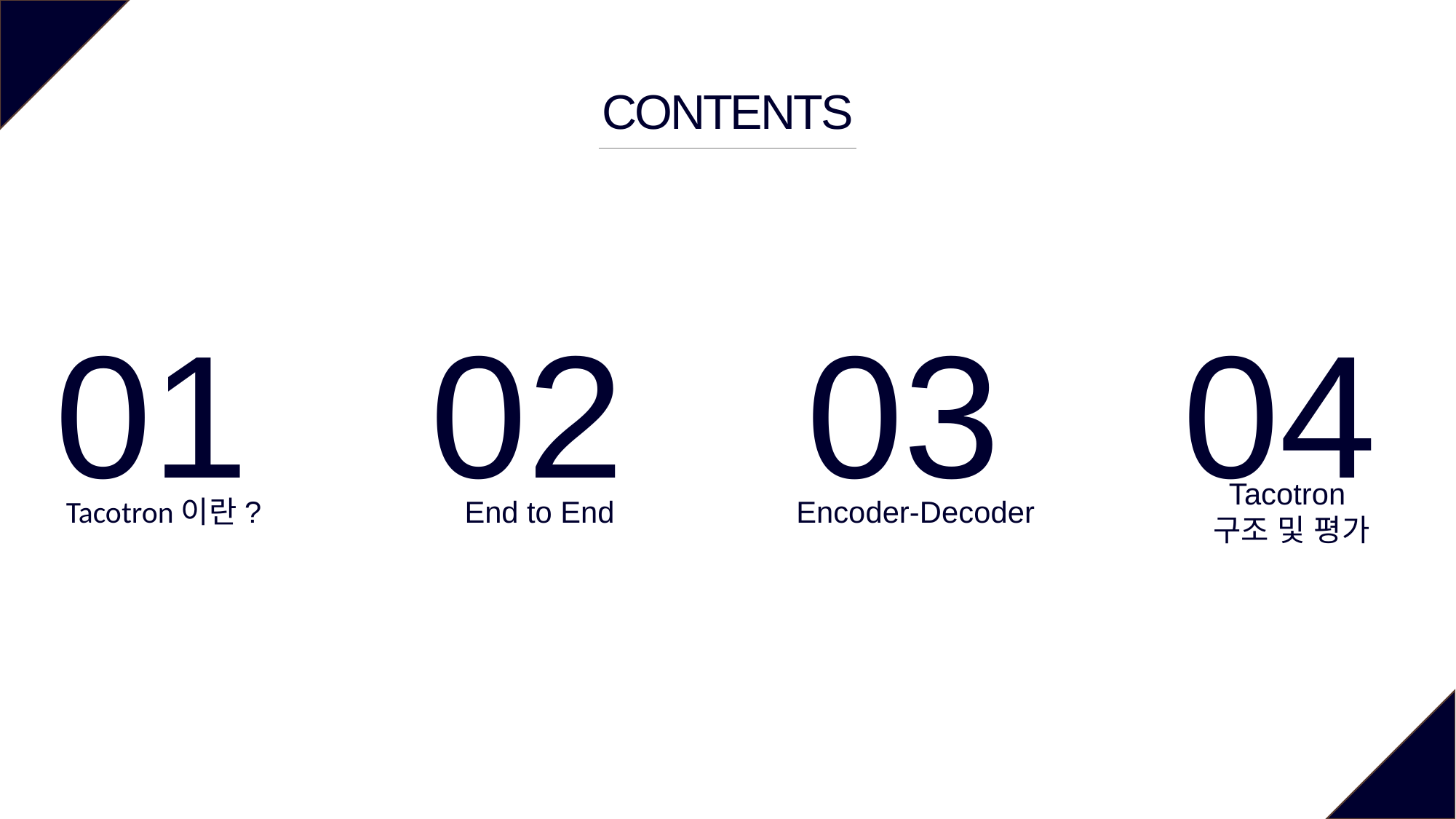

CONTENTS
01
02
03
04
Tacotron이란?
End to End
Encoder-Decoder
Tacotron
구조 및 평가